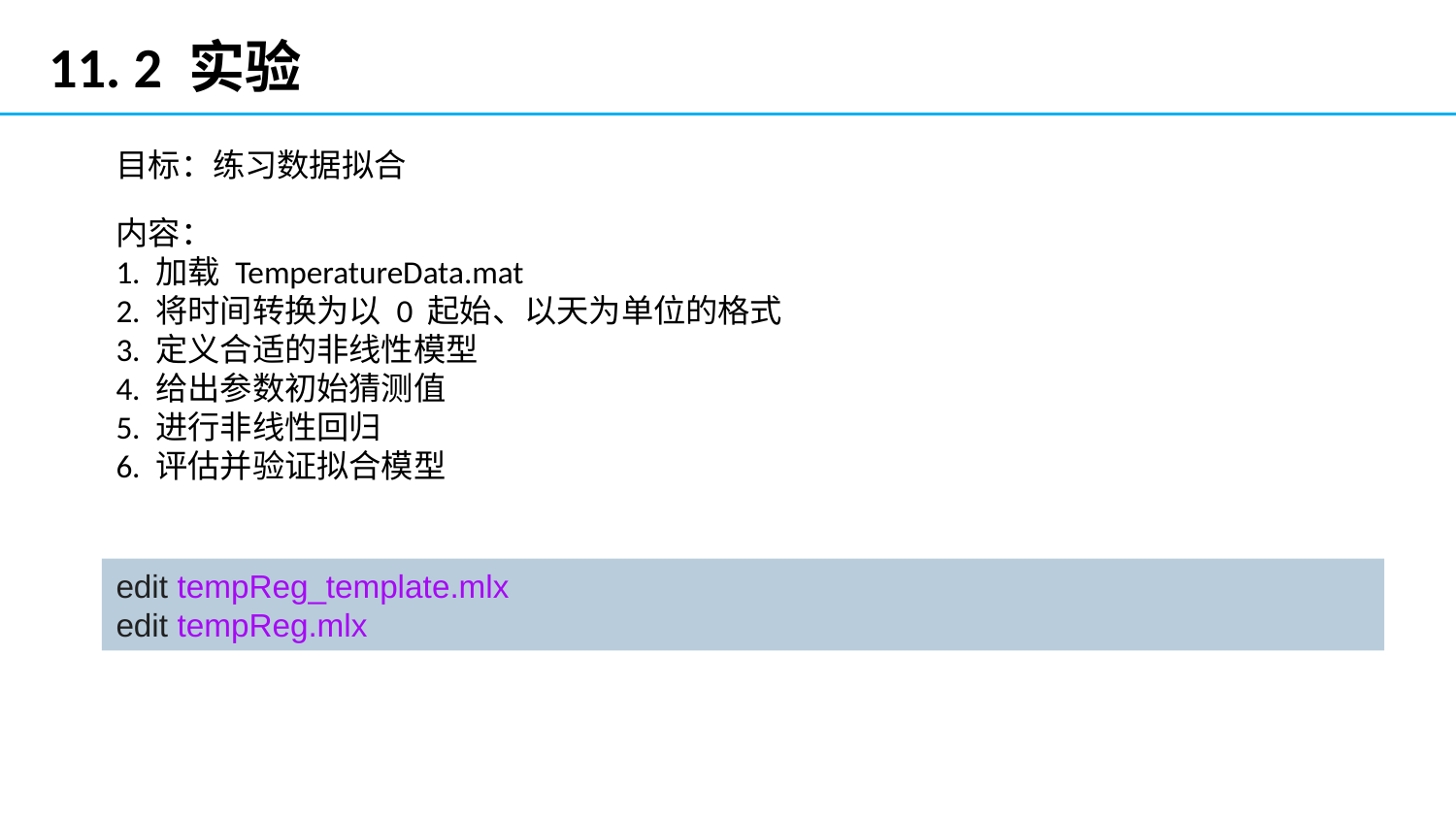

# 11. 2 实验
目标：练习数据拟合
内容：
1. 加载 TemperatureData.mat
2. 将时间转换为以 0 起始、以天为单位的格式
3. 定义合适的非线性模型
4. 给出参数初始猜测值
5. 进行非线性回归
6. 评估并验证拟合模型
edit tempReg_template.mlx
edit tempReg.mlx